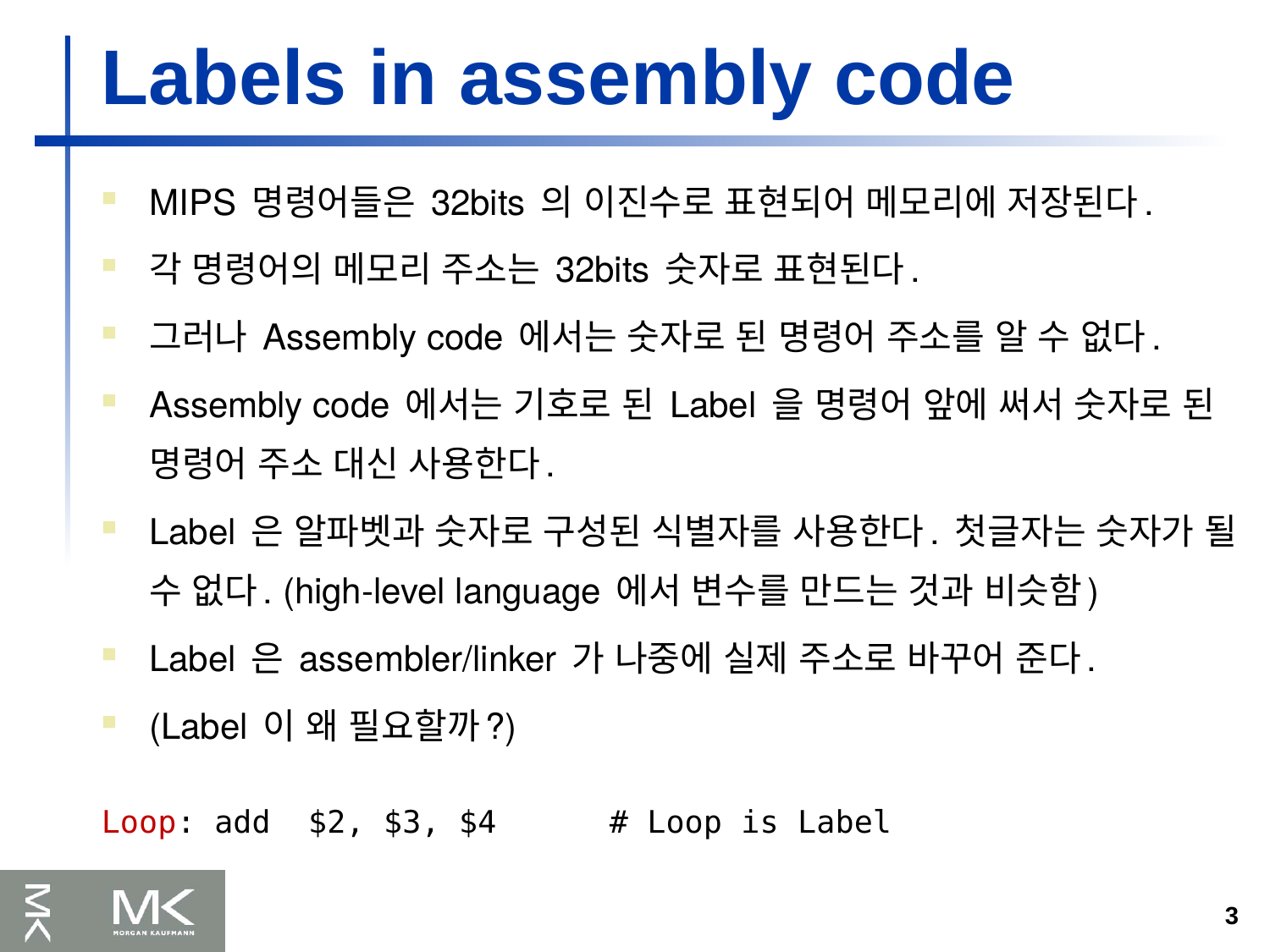

Labels in assembly code
MIPS 명령어들은 32bits 의 이진수로 표현되어 메모리에 저장된다.
각 명령어의 메모리 주소는 32bits 숫자로 표현된다.
그러나 Assembly code 에서는 숫자로 된 명령어 주소를 알 수 없다.
Assembly code 에서는 기호로 된 Label 을 명령어 앞에 써서 숫자로 된 명령어 주소 대신 사용한다.
Label 은 알파벳과 숫자로 구성된 식별자를 사용한다. 첫글자는 숫자가 될 수 없다. (high-level language 에서 변수를 만드는 것과 비슷함)
Label 은 assembler/linker 가 나중에 실제 주소로 바꾸어 준다.
(Label 이 왜 필요할까?)

Loop: add  $2, $3, $4      # Loop is Label
3